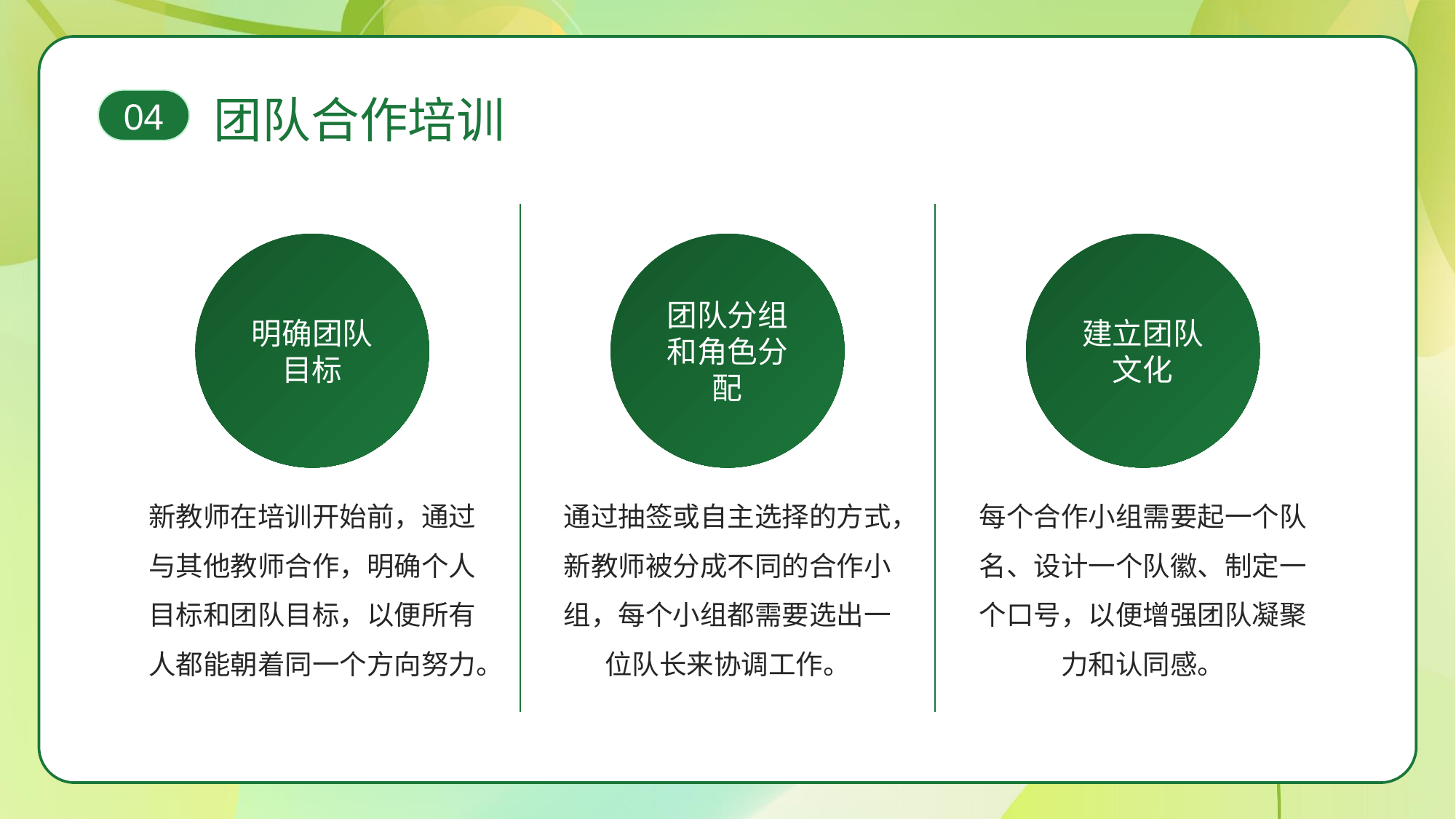

团队合作培训
04
明确团队目标
新教师在培训开始前，通过与其他教师合作，明确个人目标和团队目标，以便所有人都能朝着同一个方向努力。
团队分组和角色分配
通过抽签或自主选择的方式，新教师被分成不同的合作小组，每个小组都需要选出一位队长来协调工作。
建立团队文化
每个合作小组需要起一个队名、设计一个队徽、制定一个口号，以便增强团队凝聚力和认同感。